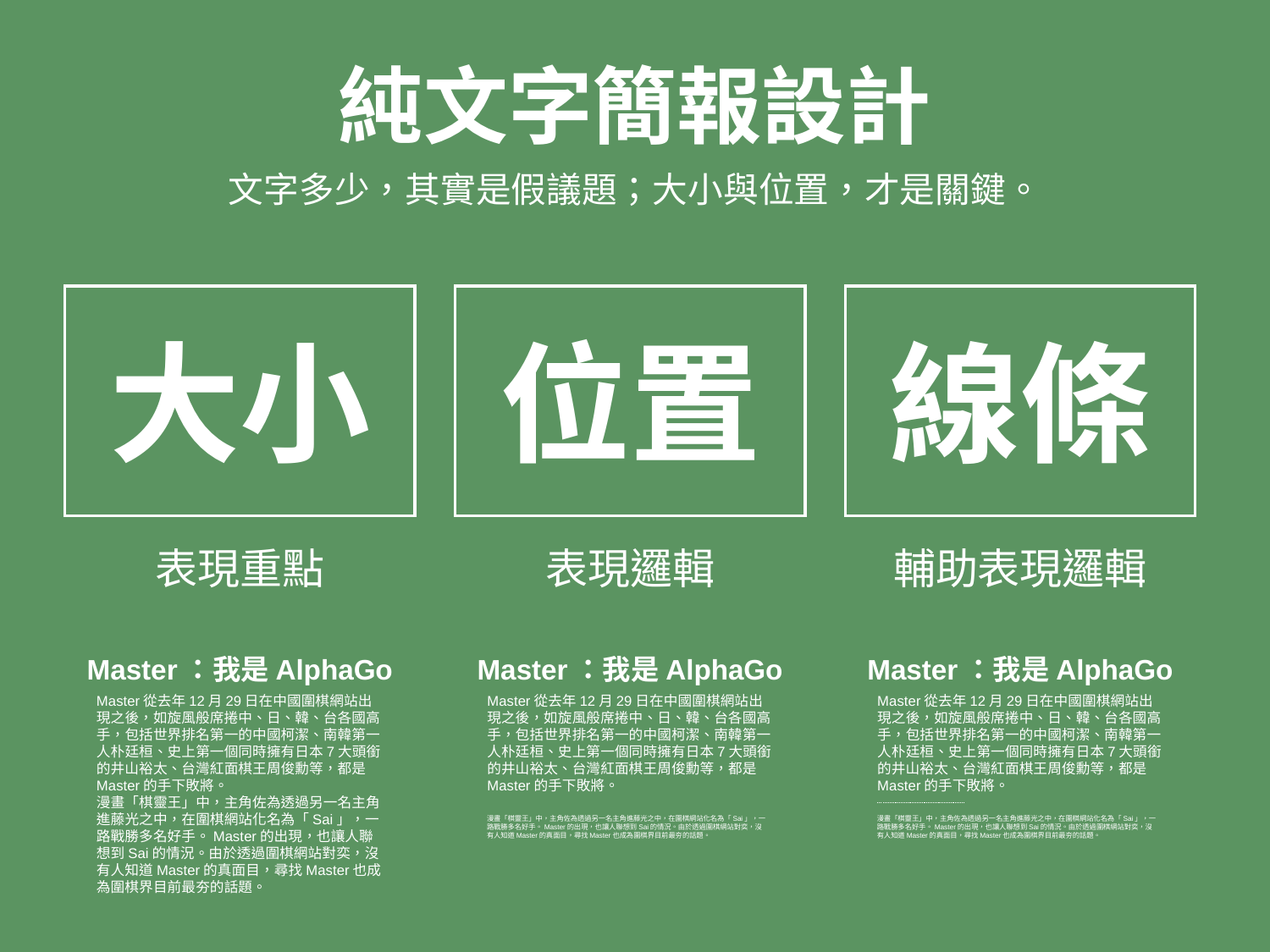

純文字簡報設計
文字多少，其實是假議題；大小與位置，才是關鍵。

大小
位置
線條
表現重點
表現邏輯
輔助表現邏輯
Master：我是AlphaGo
Master從去年12月29日在中國圍棋網站出現之後，如旋風般席捲中、日、韓、台各國高手，包括世界排名第一的中國柯潔、南韓第一人朴廷桓、史上第一個同時擁有日本7大頭銜的井山裕太、台灣紅面棋王周俊勳等，都是Master的手下敗將。
漫畫「棋靈王」中，主角佐為透過另一名主角進藤光之中，在圍棋網站化名為「Sai」，一路戰勝多名好手。Master的出現，也讓人聯想到Sai的情況。由於透過圍棋網站對奕，沒有人知道Master的真面目，尋找Master也成為圍棋界目前最夯的話題。
Master：我是AlphaGo
Master從去年12月29日在中國圍棋網站出現之後，如旋風般席捲中、日、韓、台各國高手，包括世界排名第一的中國柯潔、南韓第一人朴廷桓、史上第一個同時擁有日本7大頭銜的井山裕太、台灣紅面棋王周俊勳等，都是Master的手下敗將。
漫畫「棋靈王」中，主角佐為透過另一名主角進藤光之中，在圍棋網站化名為「Sai」，一路戰勝多名好手。Master的出現，也讓人聯想到Sai的情況。由於透過圍棋網站對奕，沒有人知道Master的真面目，尋找Master也成為圍棋界目前最夯的話題。
Master：我是AlphaGo
Master從去年12月29日在中國圍棋網站出現之後，如旋風般席捲中、日、韓、台各國高手，包括世界排名第一的中國柯潔、南韓第一人朴廷桓、史上第一個同時擁有日本7大頭銜的井山裕太、台灣紅面棋王周俊勳等，都是Master的手下敗將。
漫畫「棋靈王」中，主角佐為透過另一名主角進藤光之中，在圍棋網站化名為「Sai」，一路戰勝多名好手。Master的出現，也讓人聯想到Sai的情況。由於透過圍棋網站對奕，沒有人知道Master的真面目，尋找Master也成為圍棋界目前最夯的話題。